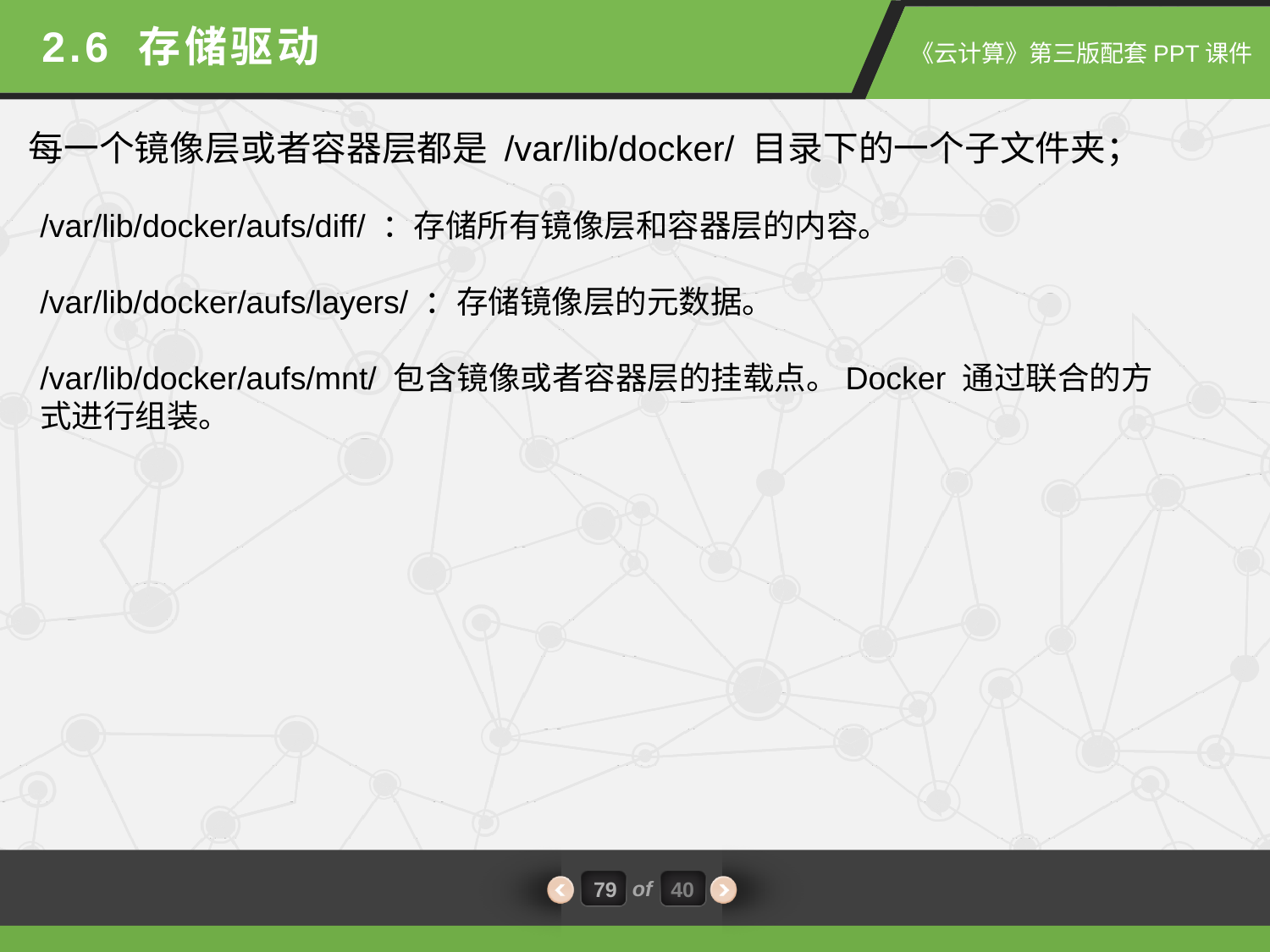

2.6 存储驱动
每一个镜像层或者容器层都是 /var/lib/docker/ 目录下的一个子文件夹；
/var/lib/docker/aufs/diff/ ：存储所有镜像层和容器层的内容。

/var/lib/docker/aufs/layers/ ：存储镜像层的元数据。

/var/lib/docker/aufs/mnt/ 包含镜像或者容器层的挂载点。Docker 通过联合的方式进行组装。
79